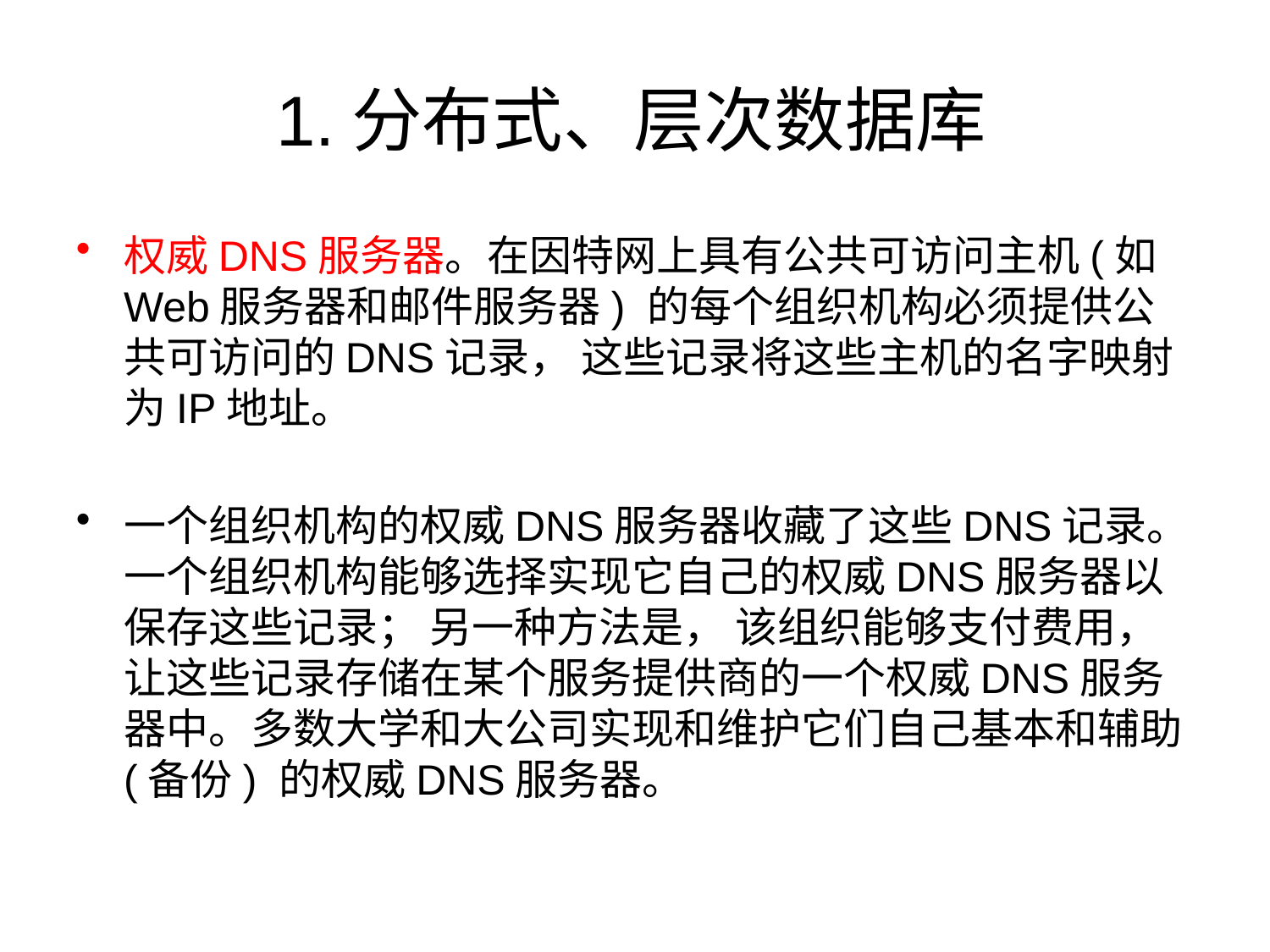

# 1.分布式、层次数据库
权威DNS服务器。在因特网上具有公共可访问主机(如Web服务器和邮件服务器) 的每个组织机构必须提供公共可访问的DNS记录， 这些记录将这些主机的名字映射为IP地址。

一个组织机构的权威DNS服务器收藏了这些DNS记录。一个组织机构能够选择实现它自己的权威DNS服务器以保存这些记录； 另一种方法是， 该组织能够支付费用， 让这些记录存储在某个服务提供商的一个权威DNS服务器中。多数大学和大公司实现和维护它们自己基本和辅助(备份) 的权威DNS服务器。